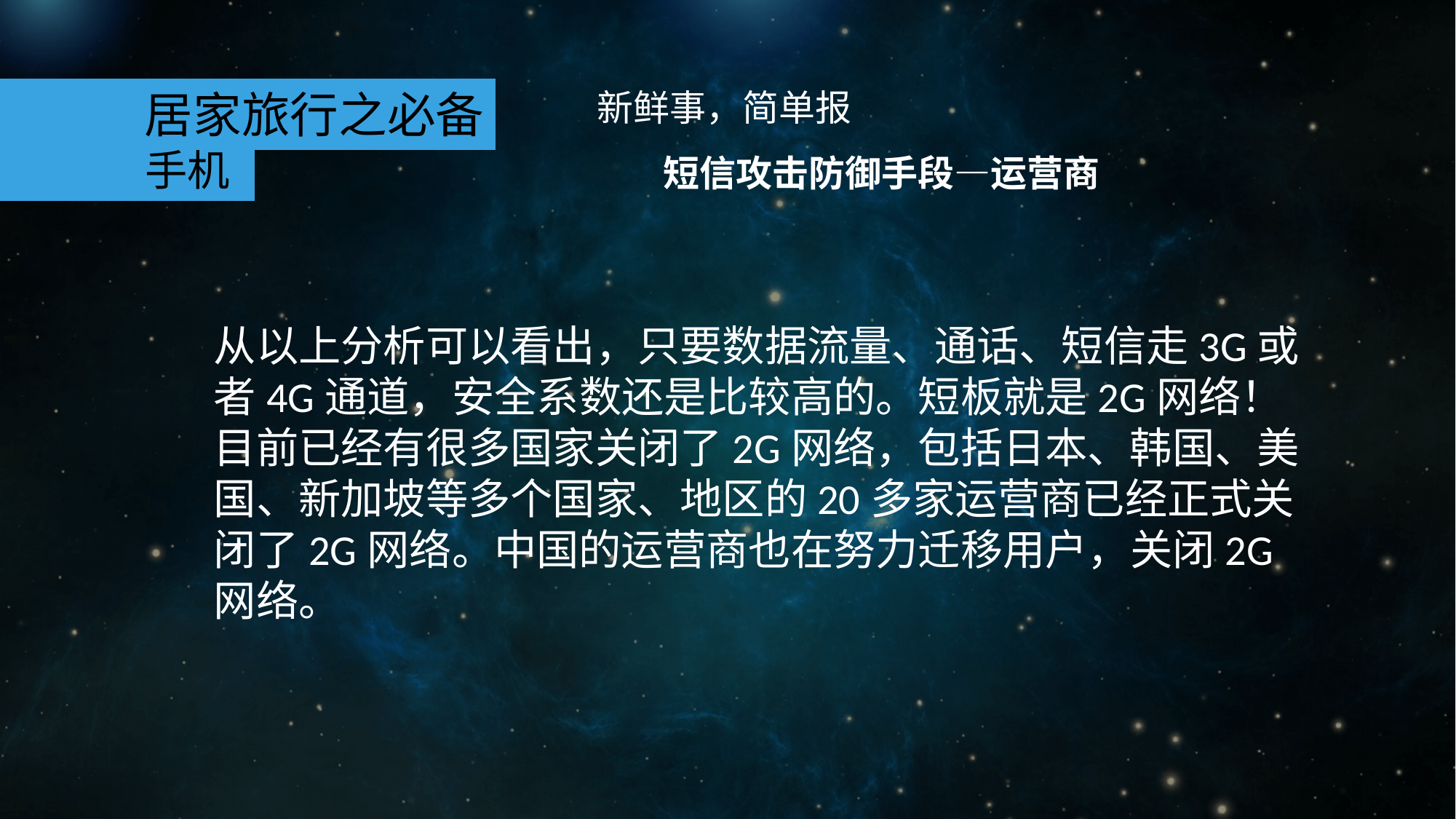

新鲜事，简单报
       短信攻击防御手段—运营商

居家旅行之必备

手机
从以上分析可以看出，只要数据流量、通话、短信走3G或者4G通道，安全系数还是比较高的。短板就是2G网络！目前已经有很多国家关闭了2G网络，包括日本、韩国、美国、新加坡等多个国家、地区的20多家运营商已经正式关闭了2G网络。中国的运营商也在努力迁移用户，关闭2G网络。